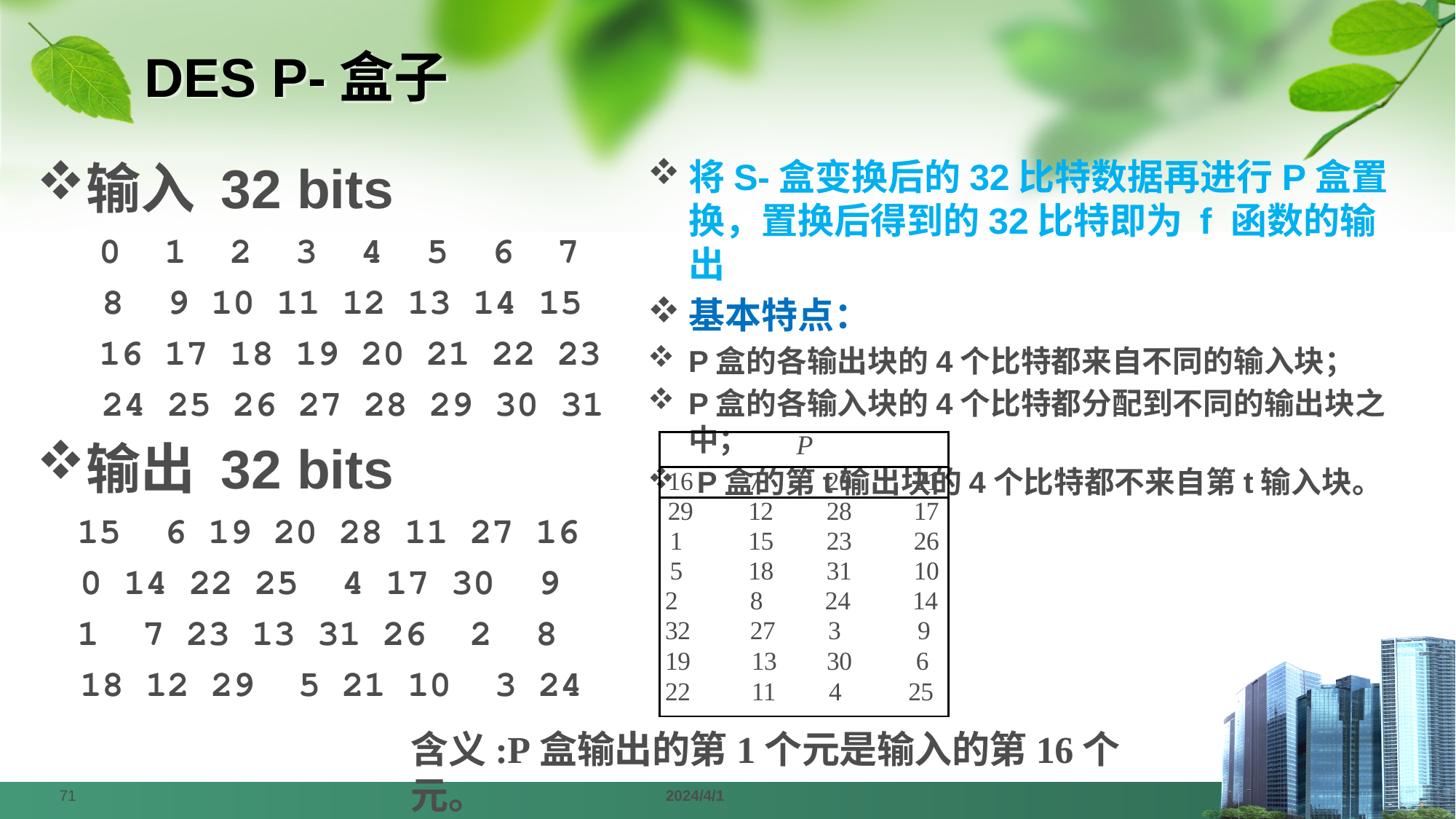

# DES P-盒子
输入 32 bits
	 0  1  2  3  4  5  6  7
   8  9 10 11 12 13 14 15
	 16 17 18 19 20 21 22 23
   24 25 26 27 28 29 30 31
输出 32 bits
	15  6 19 20 28 11 27 16
  0 14 22 25  4 17 30  9
	1  7 23 13 31 26  2  8
  18 12 29  5 21 10  3 24
将S-盒变换后的32比特数据再进行P盒置换，置换后得到的32比特即为 f 函数的输出
基本特点：
P盒的各输出块的4个比特都来自不同的输入块；
P盒的各输入块的4个比特都分配到不同的输出块之中；
 P盒的第t输出块的4个比特都不来自第t输入块。
| P |  |  |  |
| --- | --- | --- | --- |
| 16 | 7 | 20 | 21 |
| 29 | 12 | 28 | 17 |
| 1 | 15 | 23 | 26 |
| 5 | 18 | 31 | 10 |
| 2 | 8 | 24 | 14 |
| 32 | 27 | 3 | 9 |
| 19 | 13 | 30 | 6 |
| 22 | 11 | 4 | 25 |
含义:P盒输出的第1个元是输入的第16个元。
71
2024/4/1